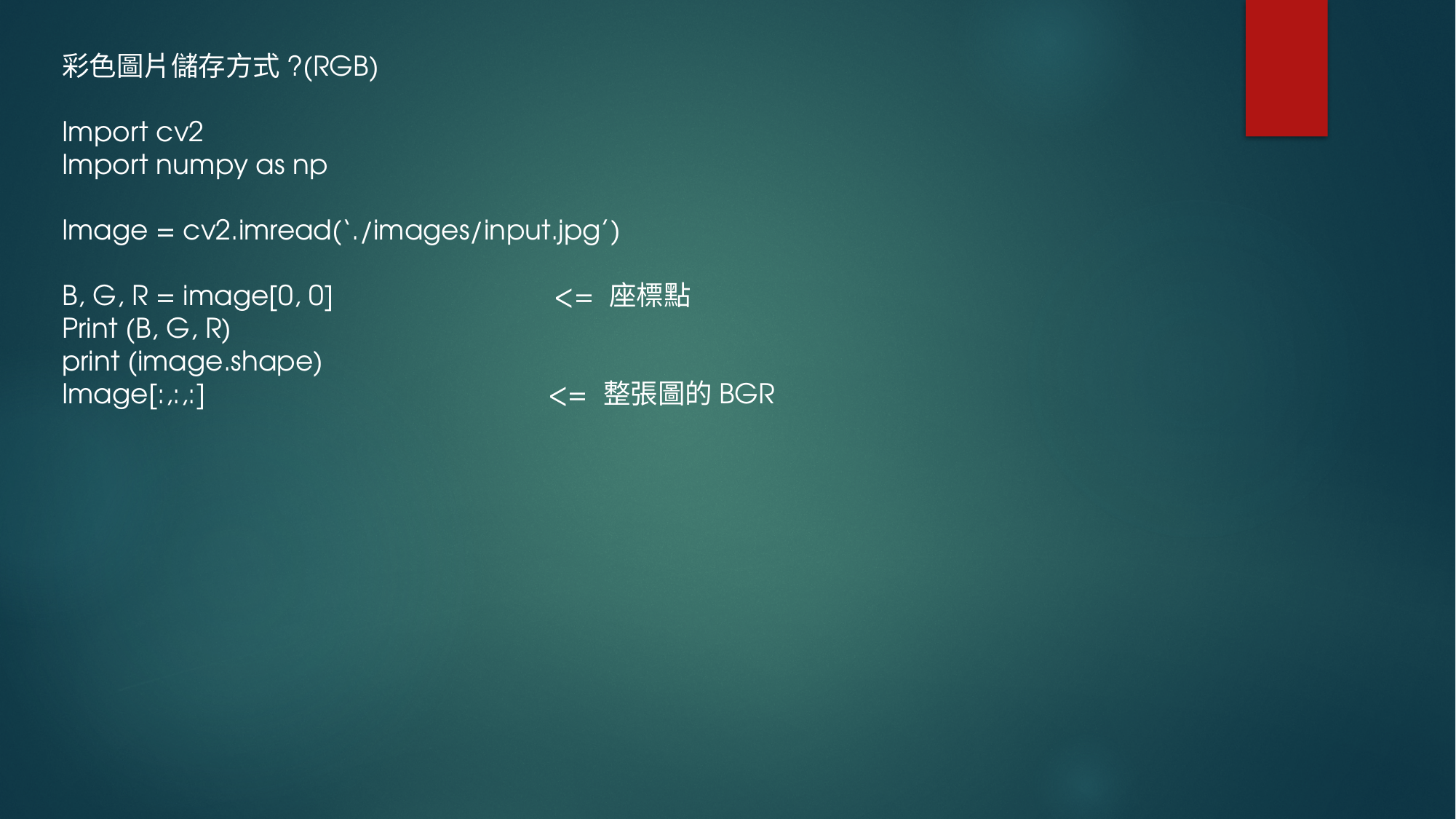

彩色圖片儲存方式?(RGB)

Import cv2
Import numpy as np

Image = cv2.imread(‘./images/input.jpg’)

B, G, R = image[0, 0]                             <= 座標點
Print (B, G, R)
print (image.shape)
Image[:,:,:]                                             <= 整張圖的BGR